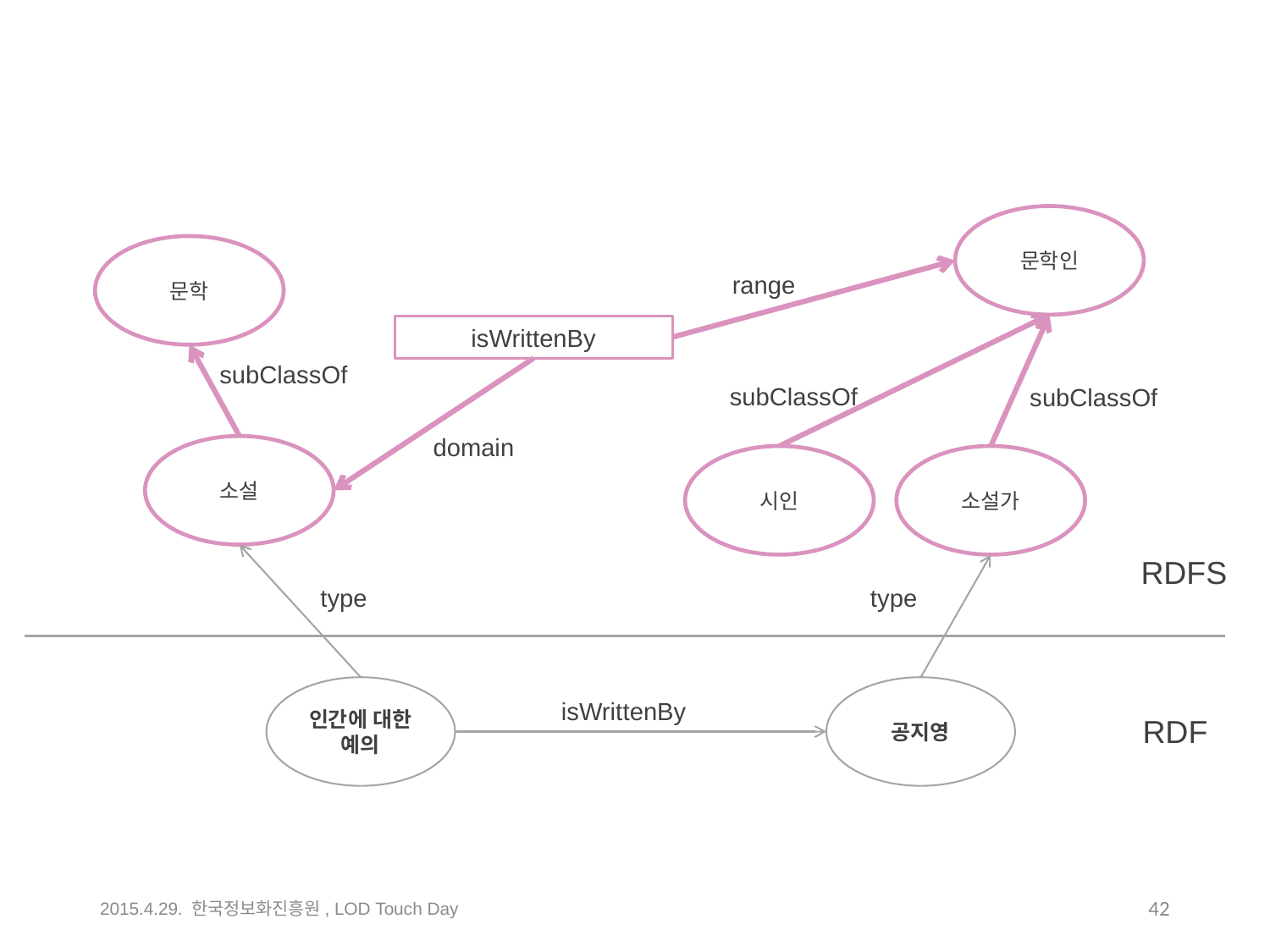

문학인
문학
range
isWrittenBy
subClassOf
subClassOf
subClassOf
domain
소설
시인
소설가
RDFS
type
type
인간에 대한 예의
공지영
isWrittenBy
RDF
2015.4.29. 한국정보화진흥원, LOD Touch Day
42